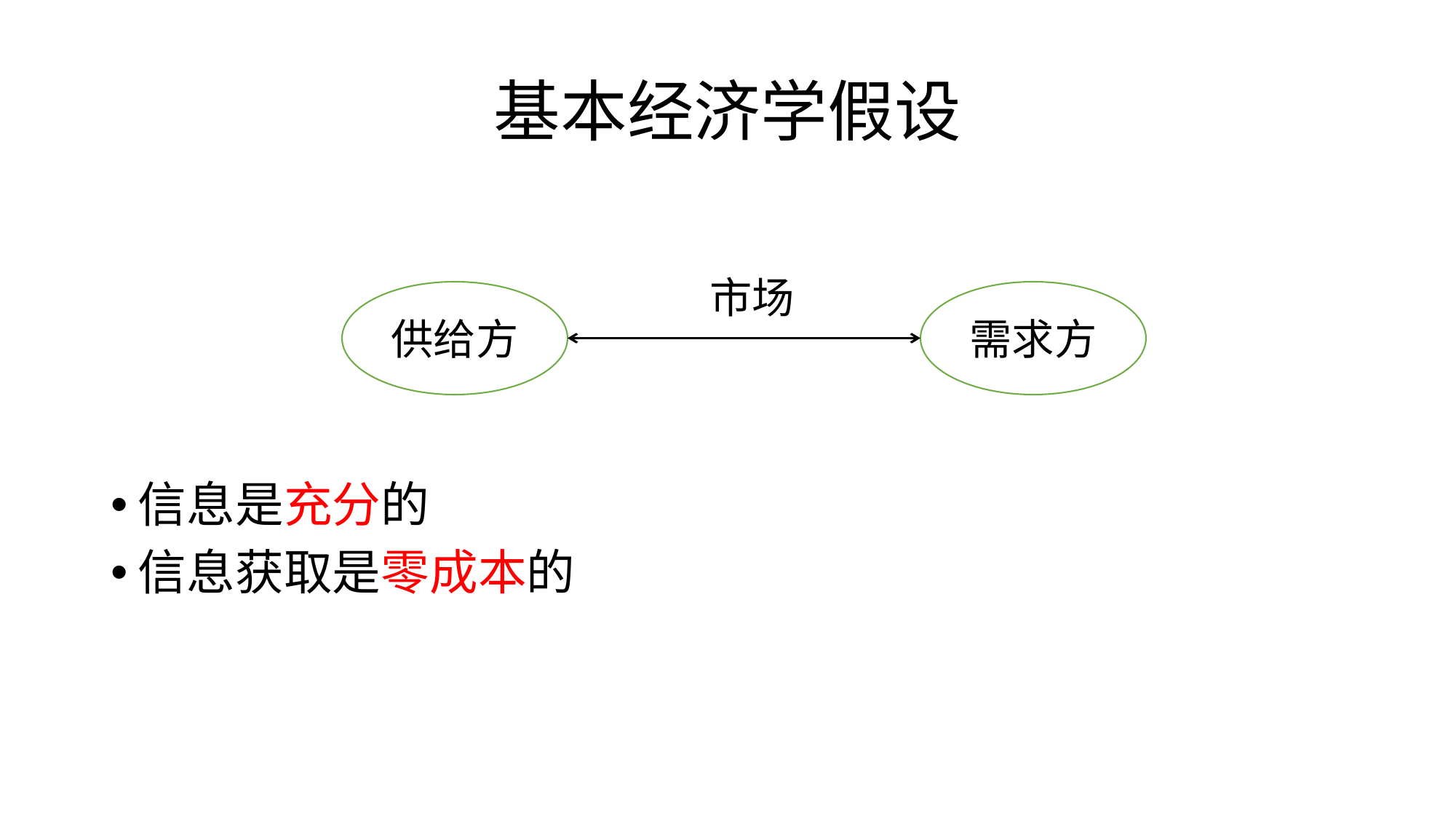

# 基本经济学假设
市场
供给方
需求方
信息是充分的
信息获取是零成本的